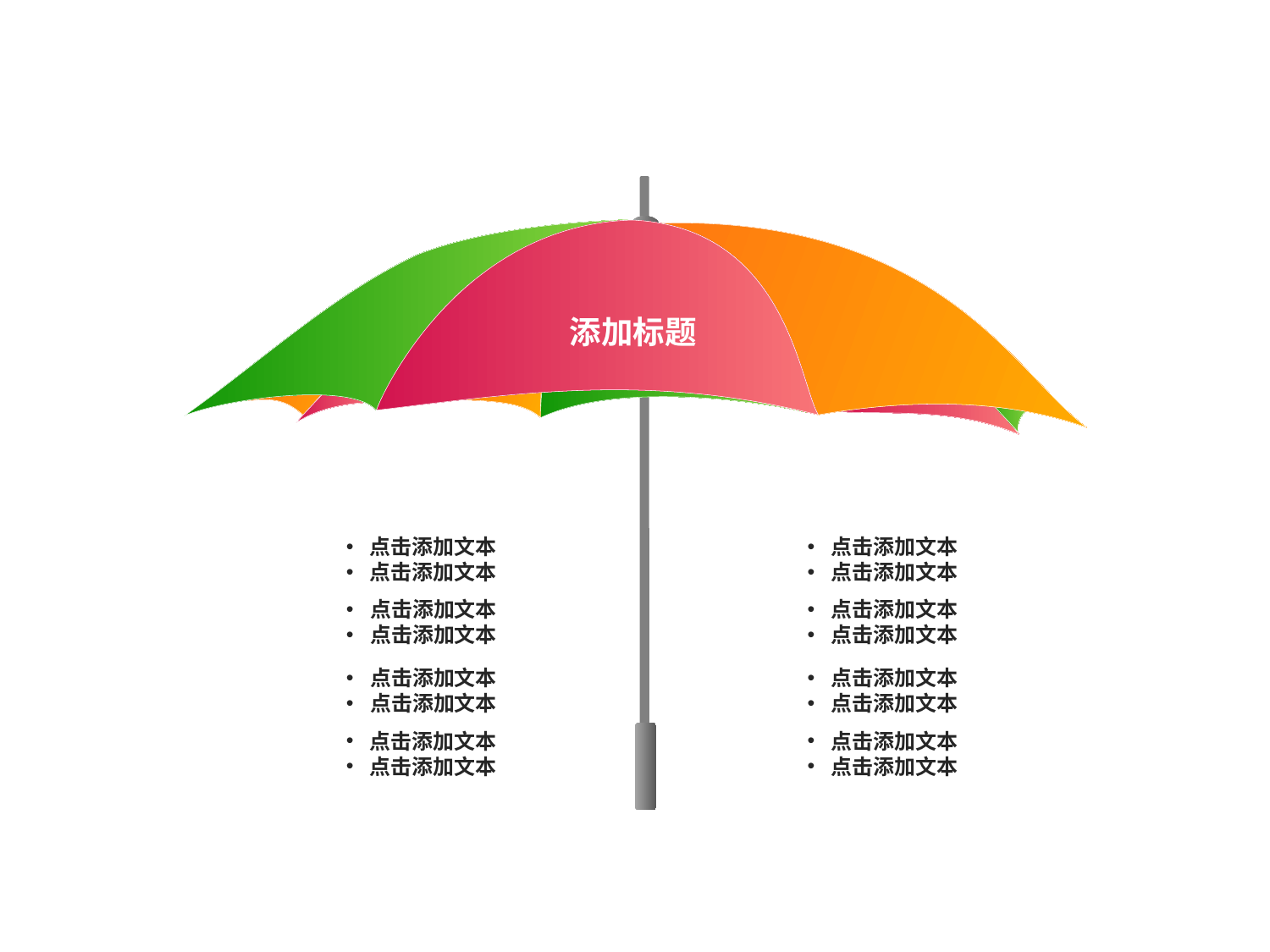

单击增加标题内容

添加标题

点击添加文本
点击添加文本
点击添加文本
点击添加文本
点击添加文本
点击添加文本
点击添加文本
点击添加文本
点击添加文本
点击添加文本
点击添加文本
点击添加文本
点击添加文本
点击添加文本
点击添加文本
点击添加文本